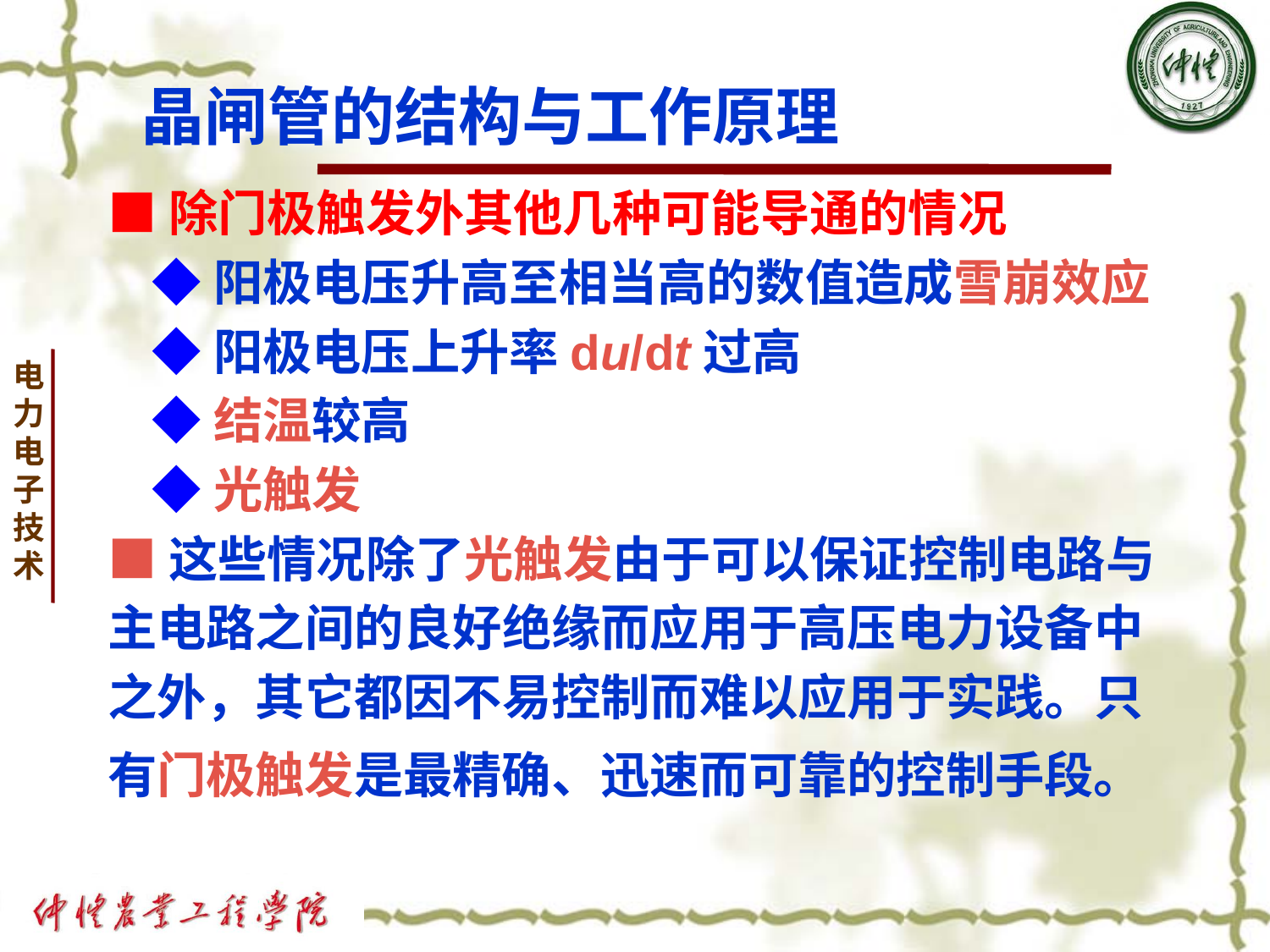

# 晶闸管的结构与工作原理
■除门极触发外其他几种可能导通的情况
    ◆阳极电压升高至相当高的数值造成雪崩效应
    ◆阳极电压上升率du/dt过高
    ◆结温较高
    ◆光触发
■这些情况除了光触发由于可以保证控制电路与
主电路之间的良好绝缘而应用于高压电力设备中
之外，其它都因不易控制而难以应用于实践。只
有门极触发是最精确、迅速而可靠的控制手段。